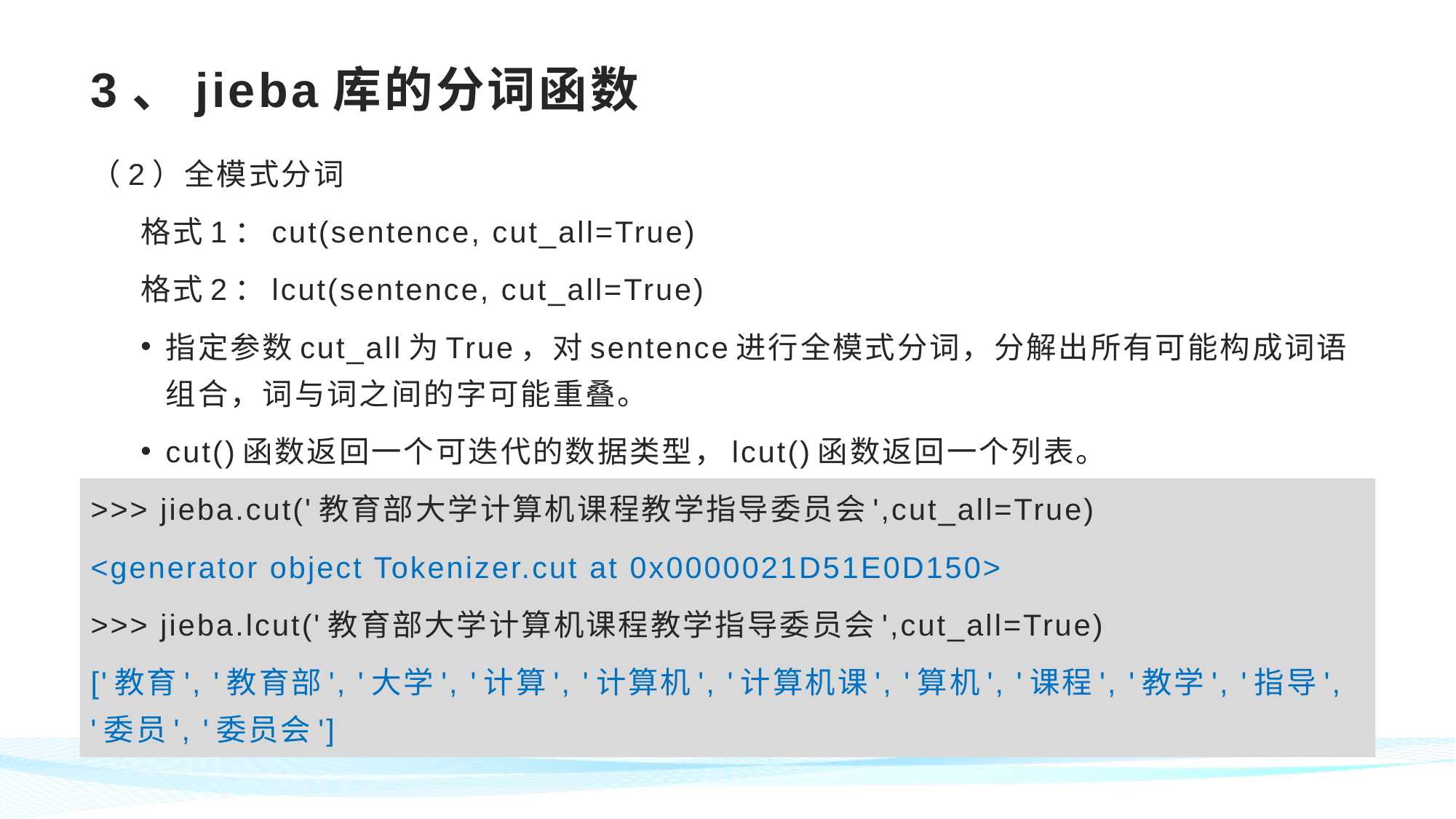

# 3、jieba库的分词函数
（2）全模式分词
格式1：cut(sentence, cut_all=True)
格式2：lcut(sentence, cut_all=True)
指定参数cut_all为True，对sentence进行全模式分词，分解出所有可能构成词语组合，词与词之间的字可能重叠。
cut()函数返回一个可迭代的数据类型，lcut()函数返回一个列表。
>>> jieba.cut('教育部大学计算机课程教学指导委员会',cut_all=True)
<generator object Tokenizer.cut at 0x0000021D51E0D150>
>>> jieba.lcut('教育部大学计算机课程教学指导委员会',cut_all=True)
['教育', '教育部', '大学', '计算', '计算机', '计算机课', '算机', '课程', '教学', '指导', '委员', '委员会']